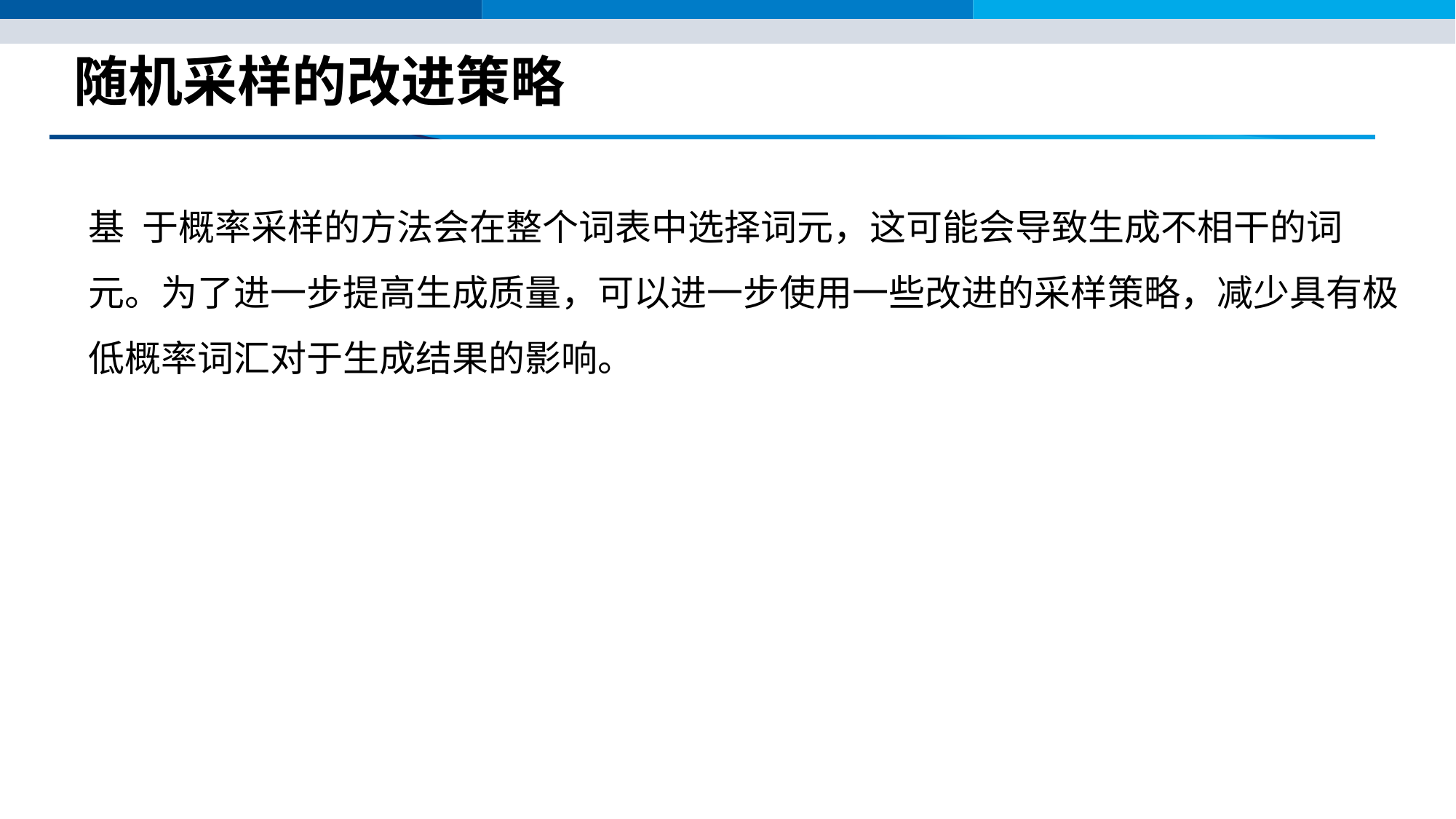

# ﻿随机采样的改进策略
基﻿于概率采样的方法会在整个词表中选择词元，这可能会导致生成不相干的词元。为了进一步提高生成质量，可以进一步使用一些改进的采样策略，减少具有极低概率词汇对于生成结果的影响。